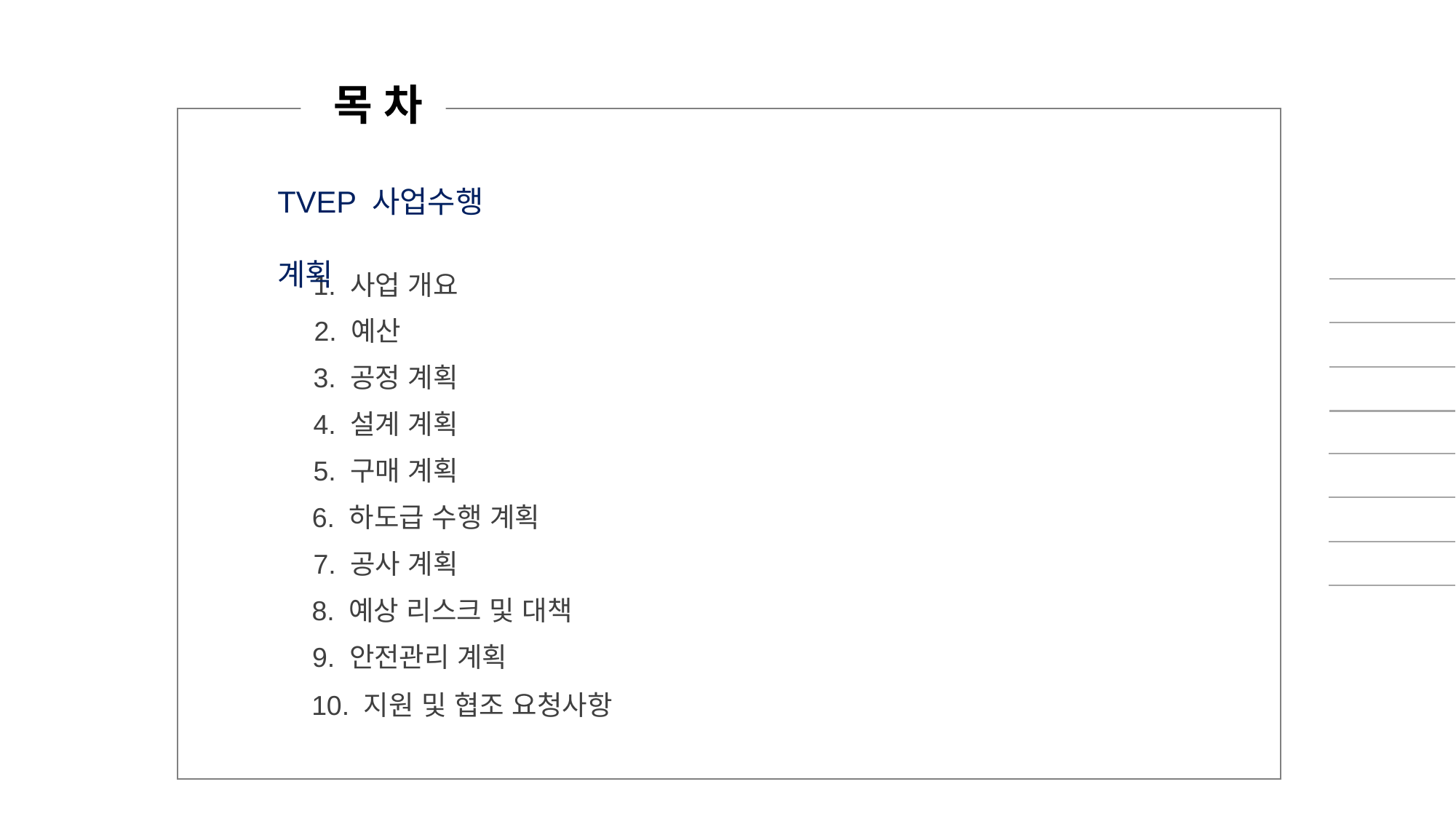

목 차

TVEP 사업수행 계획
1. 사업 개요
2~10p
2. 예산
11~13p
3. 공정 계획
14~15p
4. 설계 계획
16~19p
5. 구매 계획
20p
6. 하도급 수행 계획
21~29p
7. 공사 계획
30~32p
8. 예상 리스크 및 대책
33p
9. 안전관리 계획
10. 지원 및 협조 요청사항